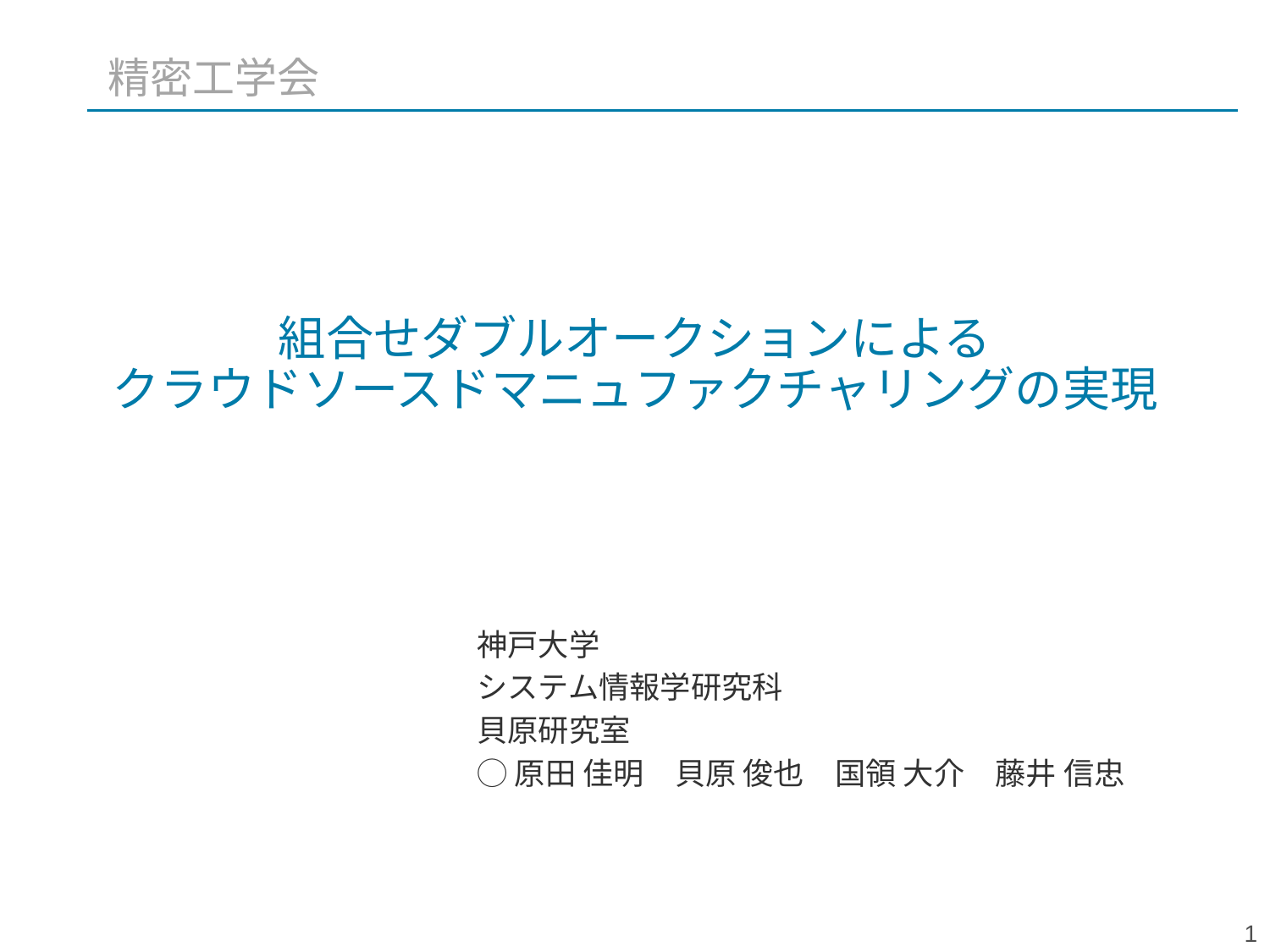

精密工学会
# 組合せダブルオークションによる クラウドソースドマニュファクチャリングの実現
神戸大学
システム情報学研究科
貝原研究室
◯原⽥ 佳明　⾙原 俊也　国領 ⼤介　藤井 信忠

1